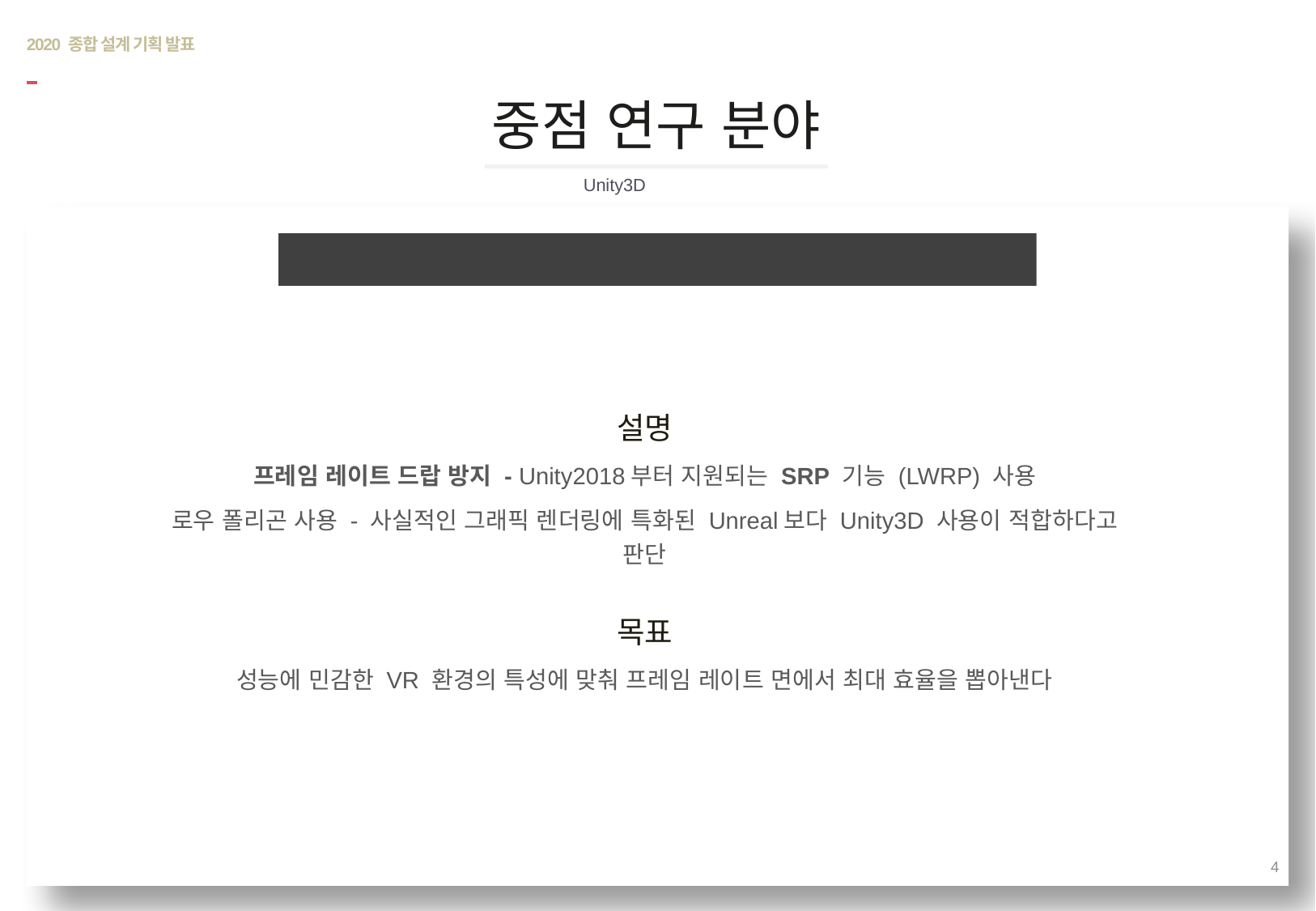

# 2020 종합 설계 기획 발표
중점 연구 분야
Unity3D

유니티 사용 목적
설명
프레임 레이트 드랍 방지 - Unity2018부터 지원되는 SRP 기능 (LWRP) 사용
로우 폴리곤 사용 - 사실적인 그래픽 렌더링에 특화된 Unreal보다 Unity3D 사용이 적합하다고 판단

목표
성능에 민감한 VR 환경의 특성에 맞춰 프레임 레이트 면에서 최대 효율을 뽑아낸다
4